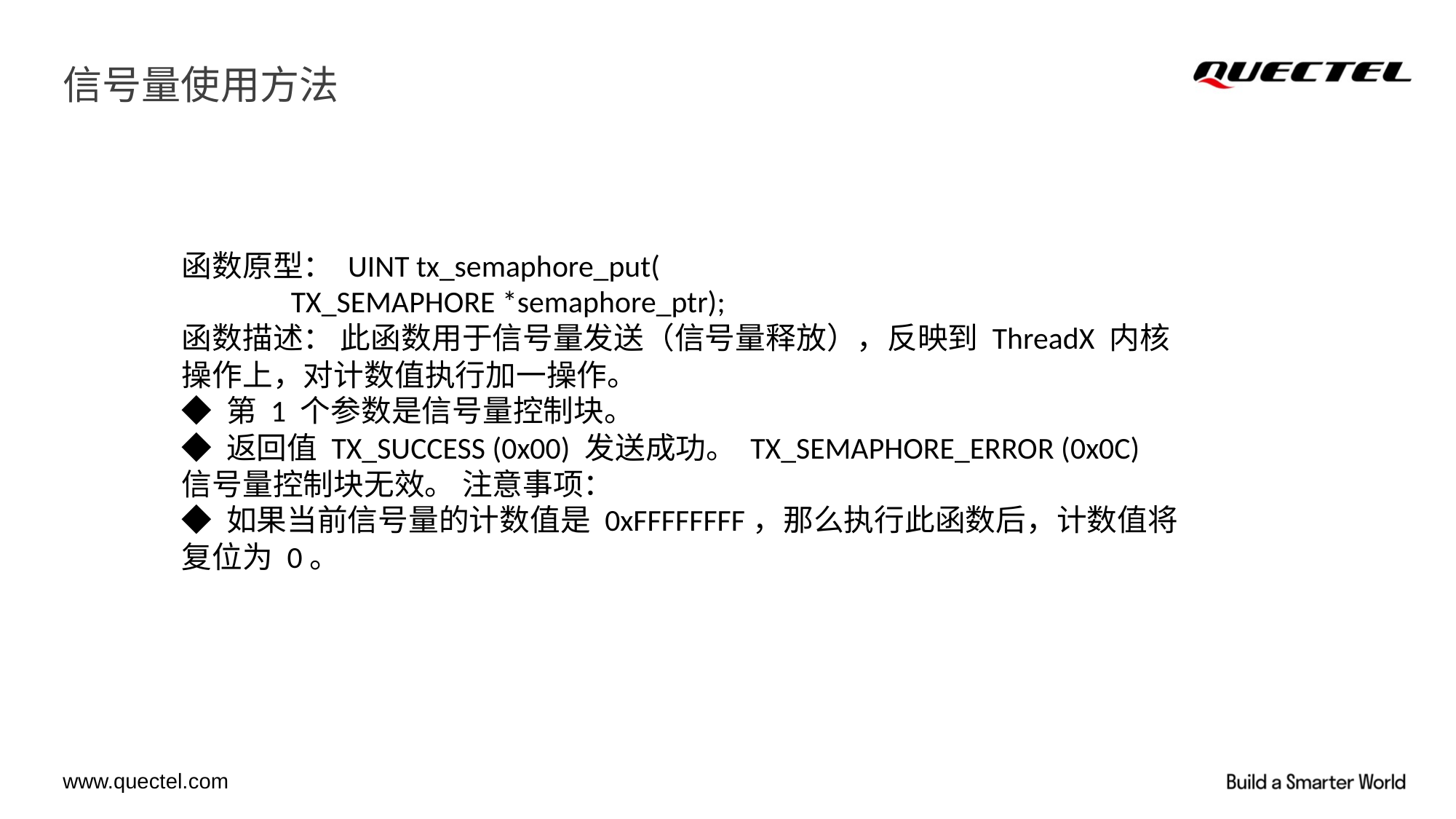

# 信号量使用方法
函数原型： UINT tx_semaphore_put(
	TX_SEMAPHORE *semaphore_ptr);
函数描述： 此函数用于信号量发送（信号量释放），反映到 ThreadX 内核操作上，对计数值执行加一操作。
◆ 第 1 个参数是信号量控制块。
◆ 返回值 TX_SUCCESS (0x00) 发送成功。 TX_SEMAPHORE_ERROR (0x0C) 信号量控制块无效。 注意事项：
◆ 如果当前信号量的计数值是 0xFFFFFFFF，那么执行此函数后，计数值将复位为 0。